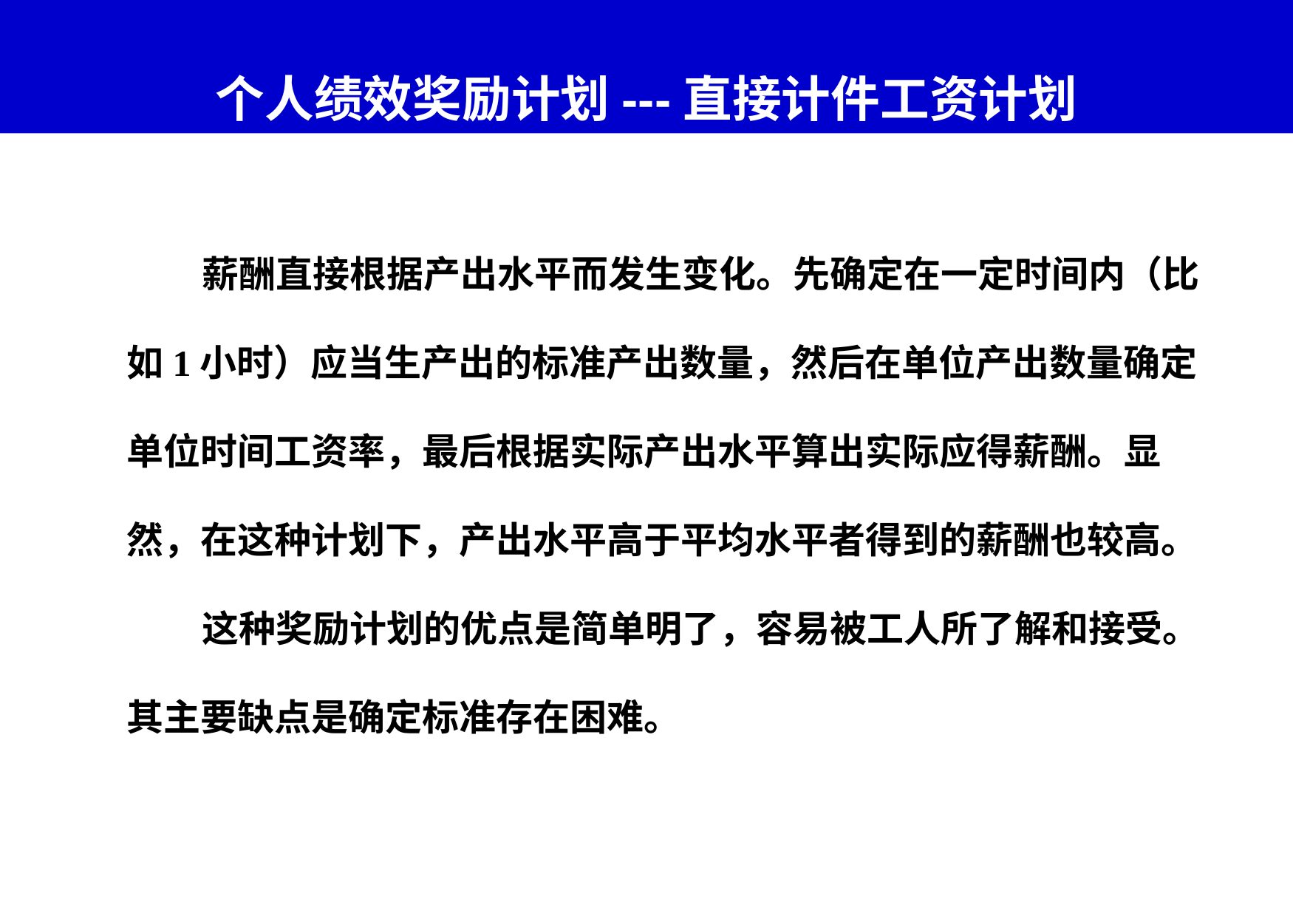

# 个人绩效奖励计划---直接计件工资计划
        薪酬直接根据产出水平而发生变化。先确定在一定时间内（比如1小时）应当生产出的标准产出数量，然后在单位产出数量确定单位时间工资率，最后根据实际产出水平算出实际应得薪酬。显然，在这种计划下，产出水平高于平均水平者得到的薪酬也较高。
        这种奖励计划的优点是简单明了，容易被工人所了解和接受。其主要缺点是确定标准存在困难。